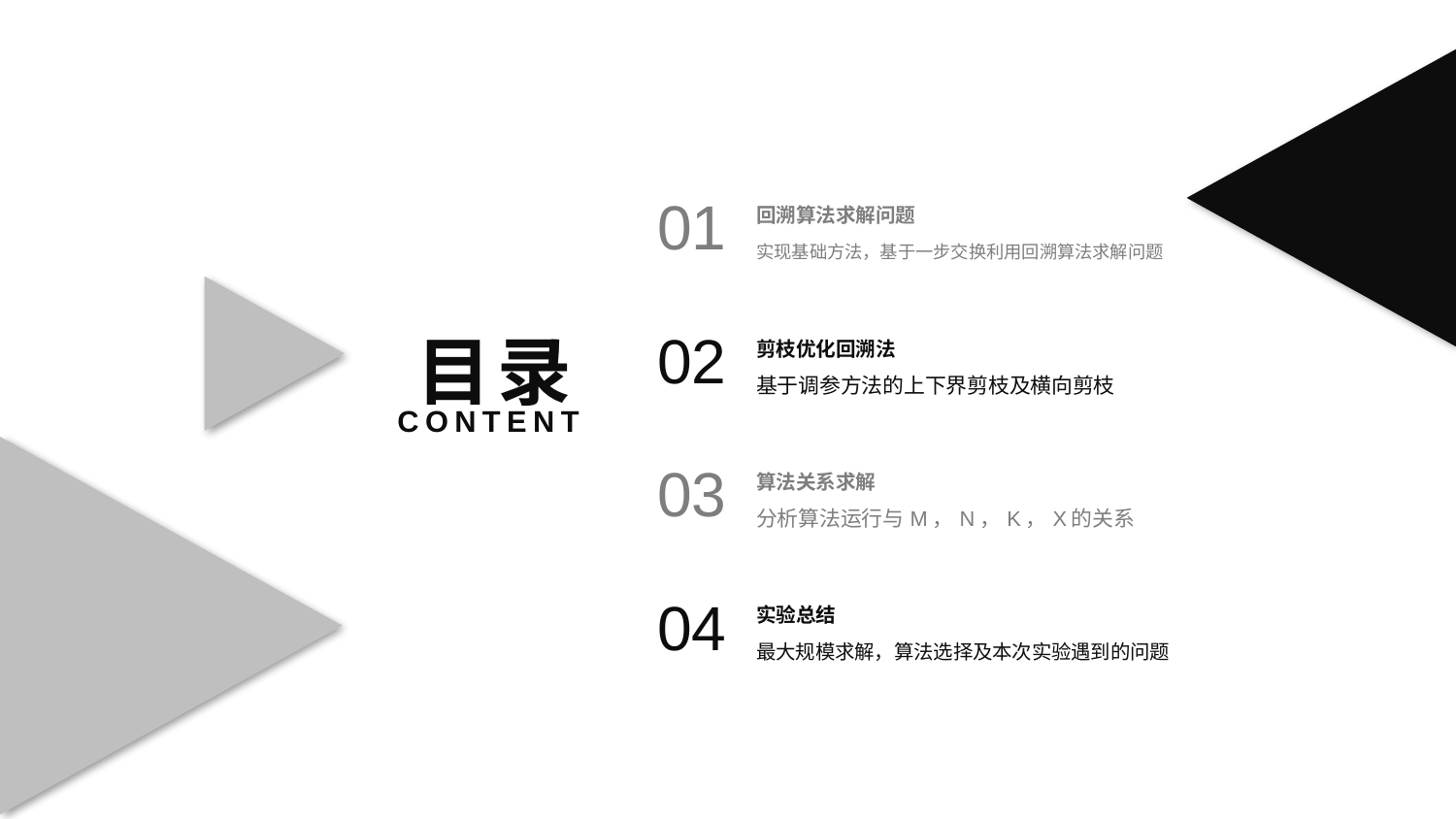

01
回溯算法求解问题
实现基础方法，基于一步交换利用回溯算法求解问题

目录
CONTENT
02
剪枝优化回溯法
基于调参方法的上下界剪枝及横向剪枝
03
算法关系求解
分析算法运行与M，N，K，X的关系

04
实验总结
最大规模求解，算法选择及本次实验遇到的问题